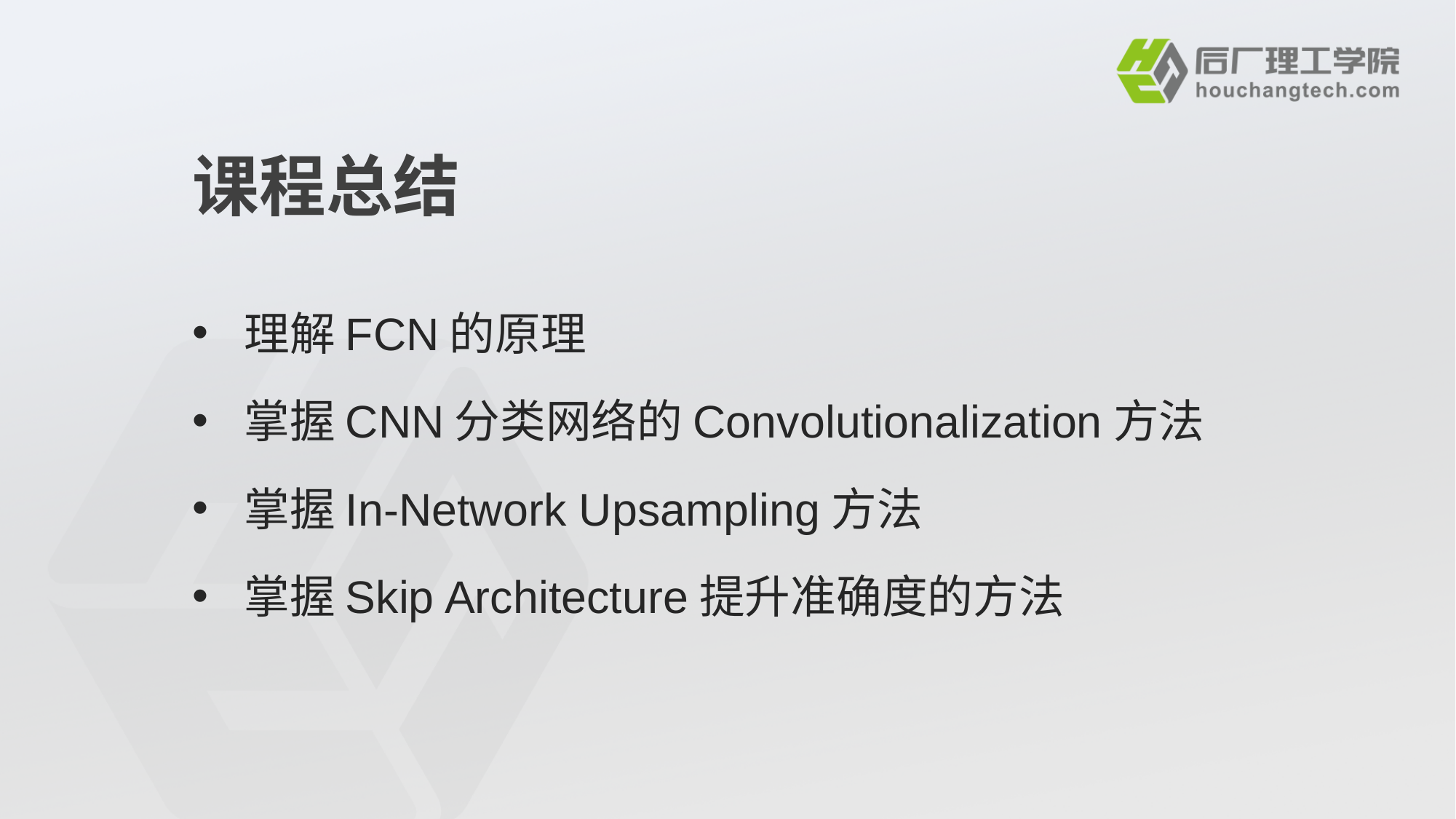

# 课程总结
理解FCN的原理
掌握CNN分类网络的Convolutionalization方法
掌握In-Network Upsampling方法
掌握Skip Architecture提升准确度的方法